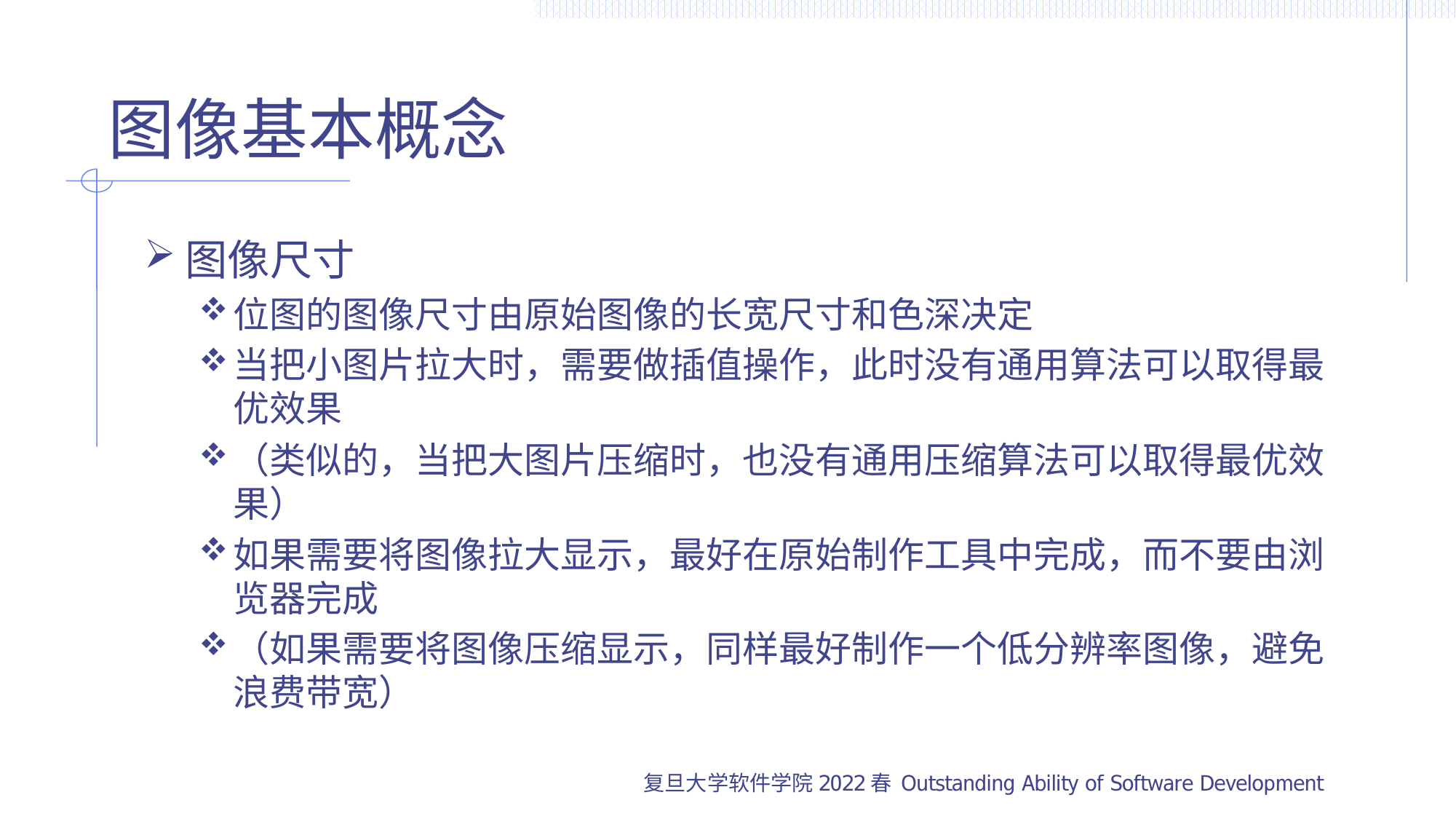

# 图像基本概念
图像尺寸
位图的图像尺寸由原始图像的长宽尺寸和色深决定
当把小图片拉大时，需要做插值操作，此时没有通用算法可以取得最优效果
（类似的，当把大图片压缩时，也没有通用压缩算法可以取得最优效果）
如果需要将图像拉大显示，最好在原始制作工具中完成，而不要由浏览器完成
（如果需要将图像压缩显示，同样最好制作一个低分辨率图像，避免浪费带宽）